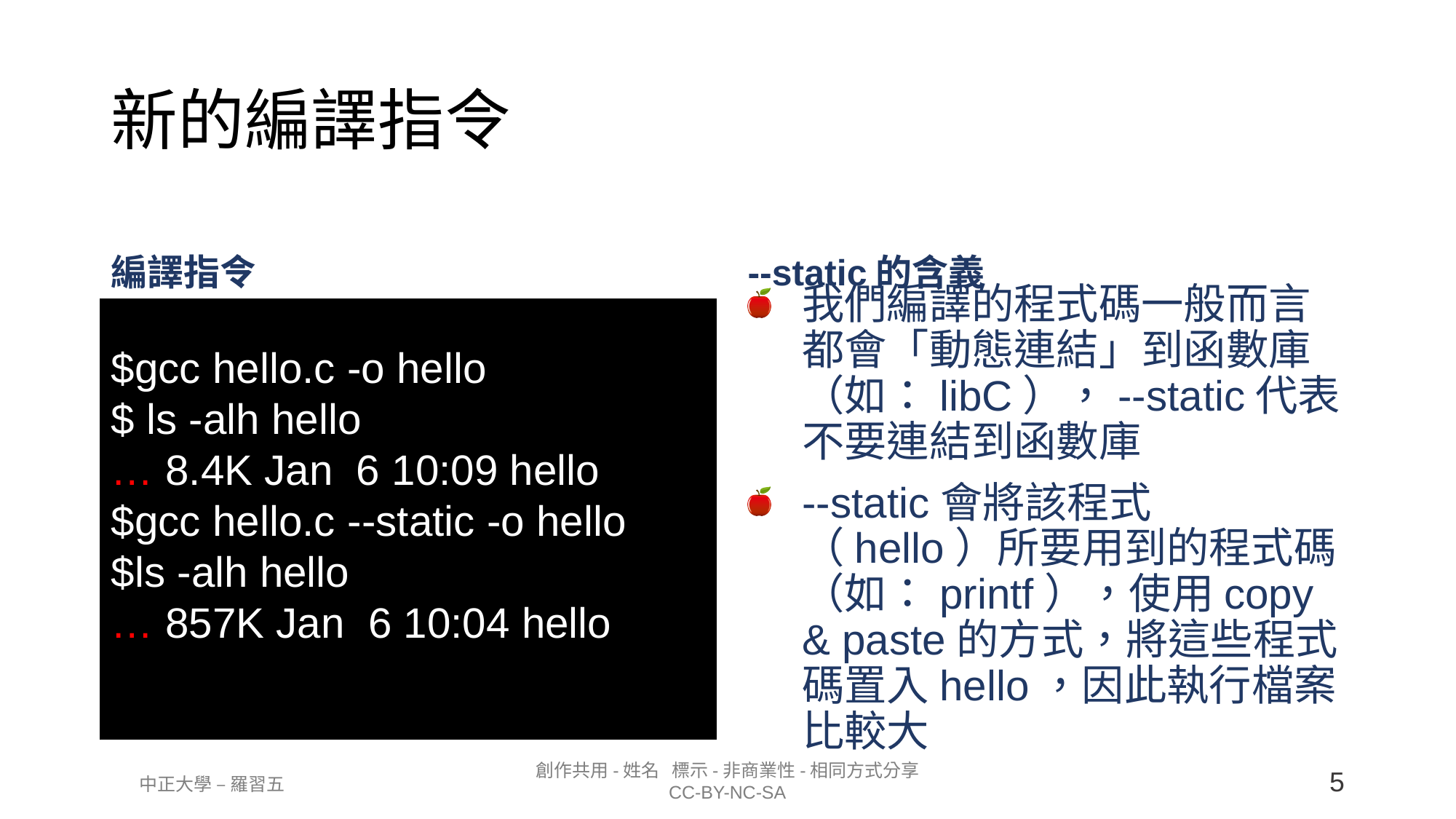

# 新的編譯指令
編譯指令
--static的含義
$gcc hello.c -o hello
$ ls -alh hello
… 8.4K Jan  6 10:09 hello
$gcc hello.c --static -o hello
$ls -alh hello
… 857K Jan  6 10:04 hello

我們編譯的程式碼一般而言都會「動態連結」到函數庫（如：libC），--static代表不要連結到函數庫
--static會將該程式（hello）所要用到的程式碼（如：printf），使用copy & paste的方式，將這些程式碼置入hello，因此執行檔案比較大